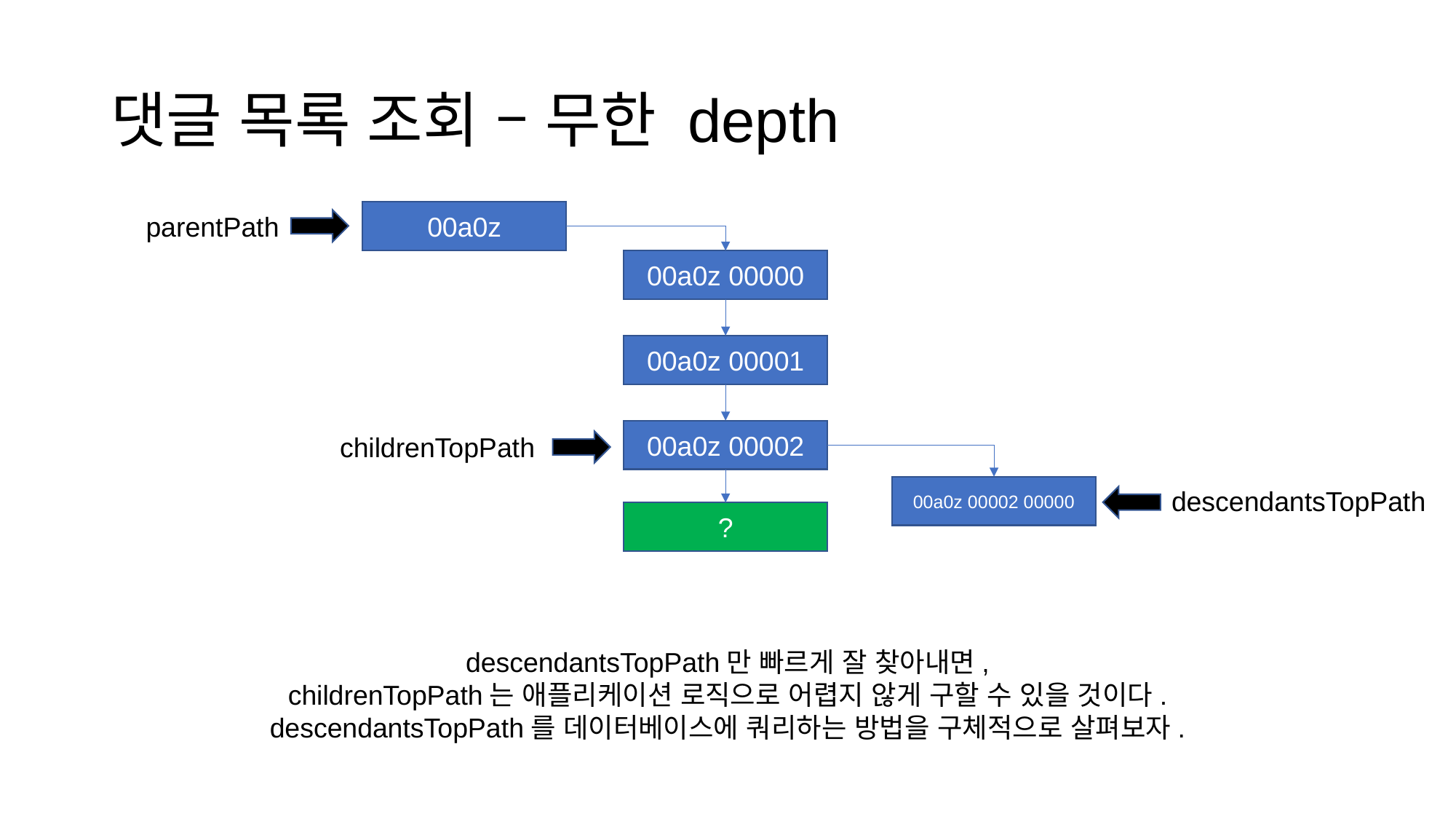

# 댓글 목록 조회 – 무한 depth
00a0z
parentPath

00a0z 00000
00a0z 00001
00a0z 00002
childrenTopPath

00a0z 00002 00000
descendantsTopPath

?
descendantsTopPath만 빠르게 잘 찾아내면,
childrenTopPath는 애플리케이션 로직으로 어렵지 않게 구할 수 있을 것이다.
descendantsTopPath를 데이터베이스에 쿼리하는 방법을 구체적으로 살펴보자.